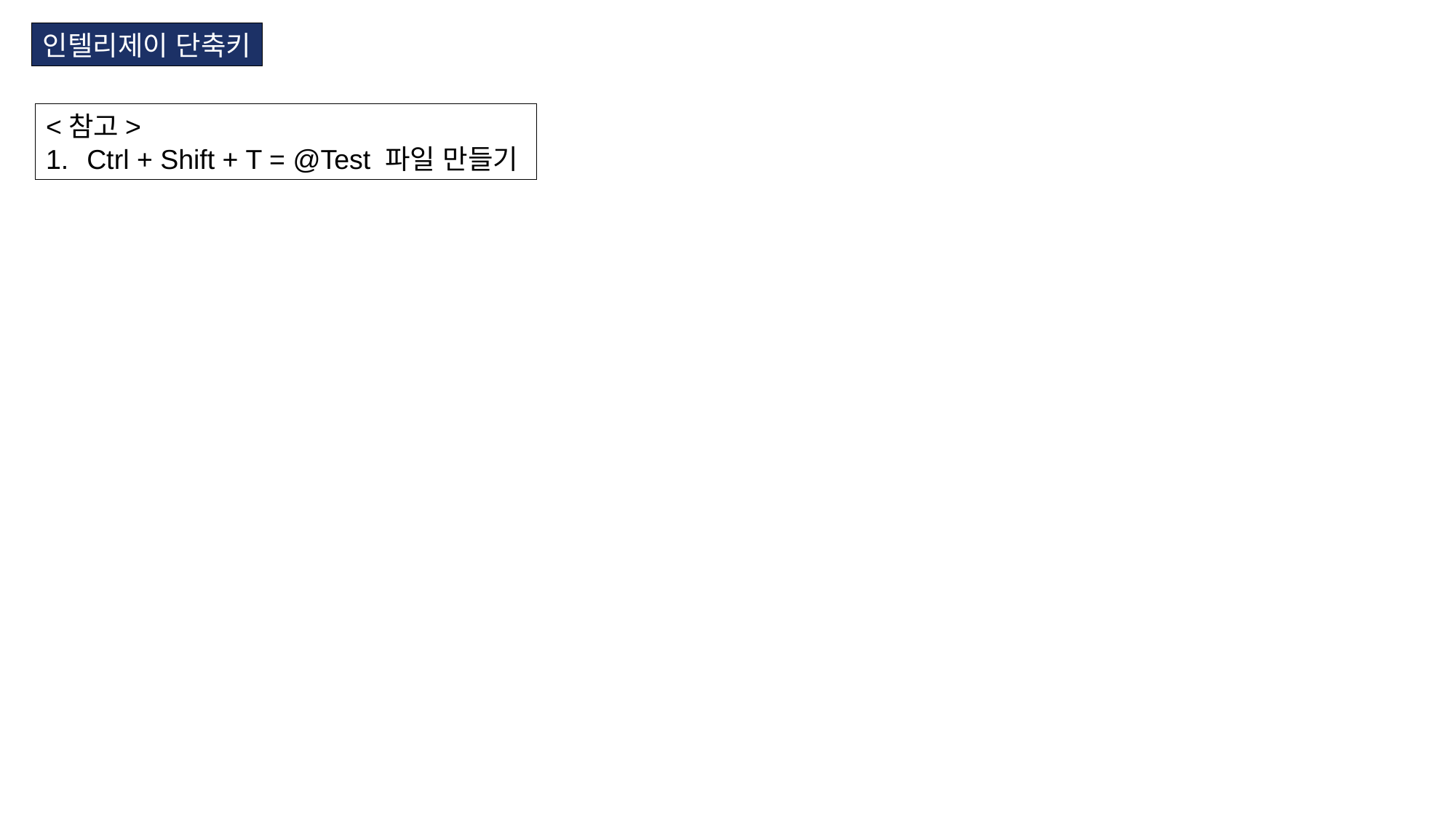

인텔리제이 단축키
<참고>
Ctrl + Shift + T = @Test 파일 만들기